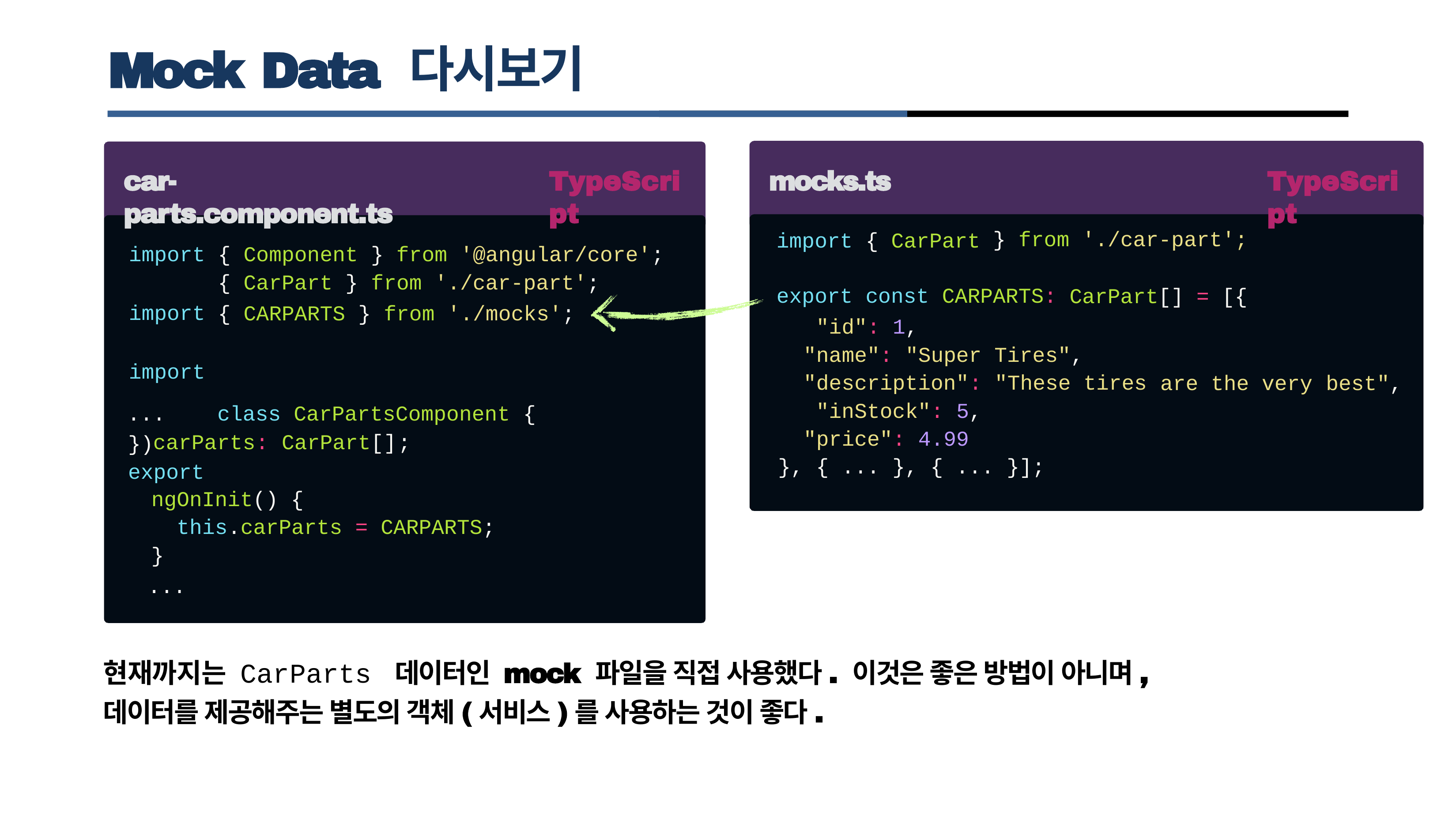

# Mock Data 다시보기

car-parts.component.ts
TypeScript
TypeScript
mocks.ts

import { CarPart
} from
'./car-part';
import  import  import
...
})
export
{ Component
{ CarPart }
{
} from
'@angular/core';
from './car-part';
export const CARPARTS:  "id": 1,
CarPart[] = [{
CARPARTS } from './mocks';
"name": "Super Tires",
"description": "These tires  "inStock": 5,
"price": 4.99
}, { ... }, { ... }];
best",
are the very
class
CarPartsComponent {
carParts:
CarPart[];
ngOnInit() {
this.carParts
= CARPARTS;
}
...

현재까지는 CarParts 데이터인 mock 파일을 직접 사용했다. 이것은 좋은 방법이 아니며, 데이터를 제공해주는 별도의 객체(서비스)를 사용하는 것이 좋다.